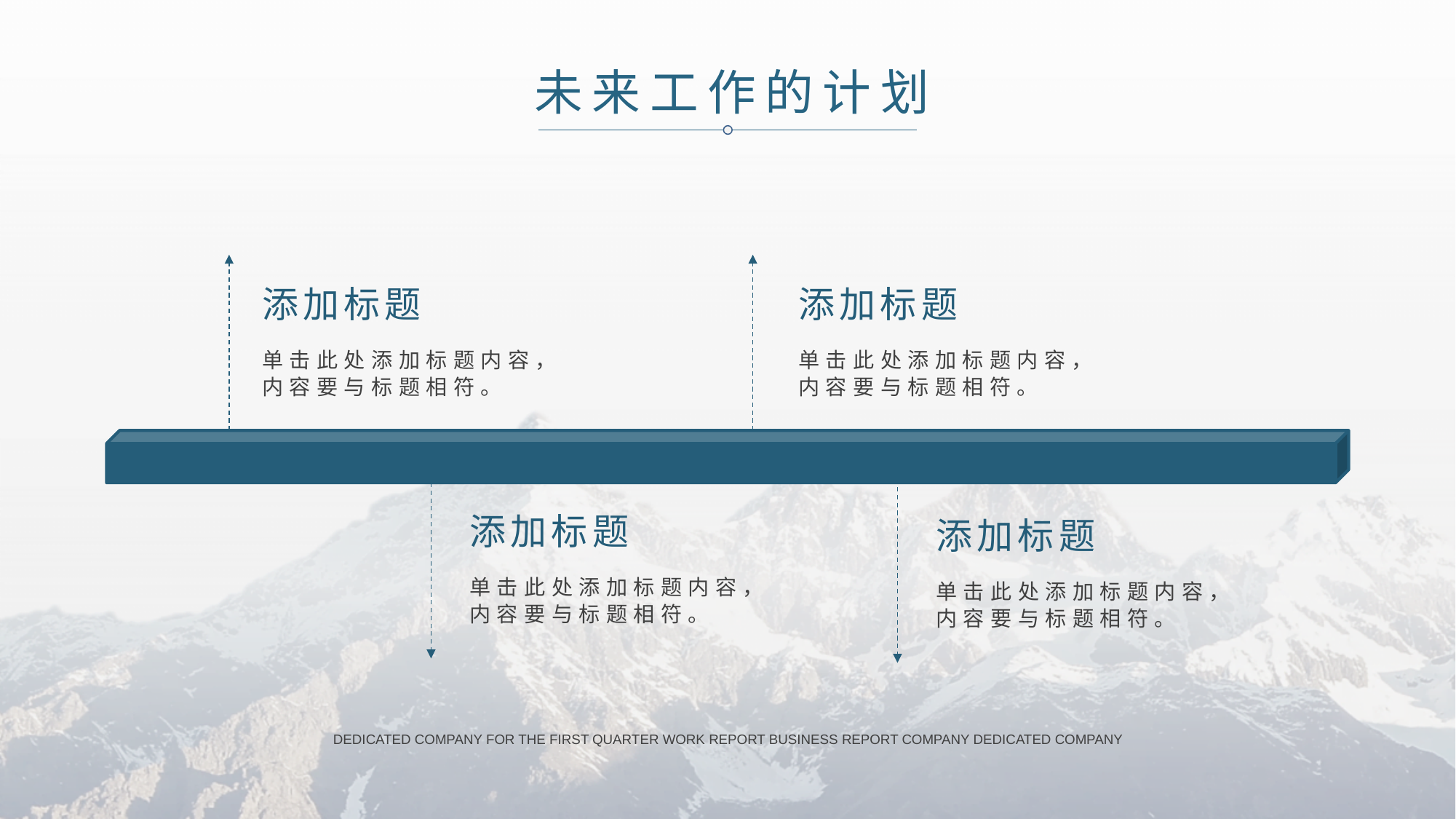

未来工作的计划

添加标题
添加标题
单击此处添加标题内容，内容要与标题相符。
单击此处添加标题内容，内容要与标题相符。

添加标题
添加标题
单击此处添加标题内容，内容要与标题相符。
单击此处添加标题内容，内容要与标题相符。
DEDICATED COMPANY FOR THE FIRST QUARTER WORK REPORT BUSINESS REPORT COMPANY DEDICATED COMPANY